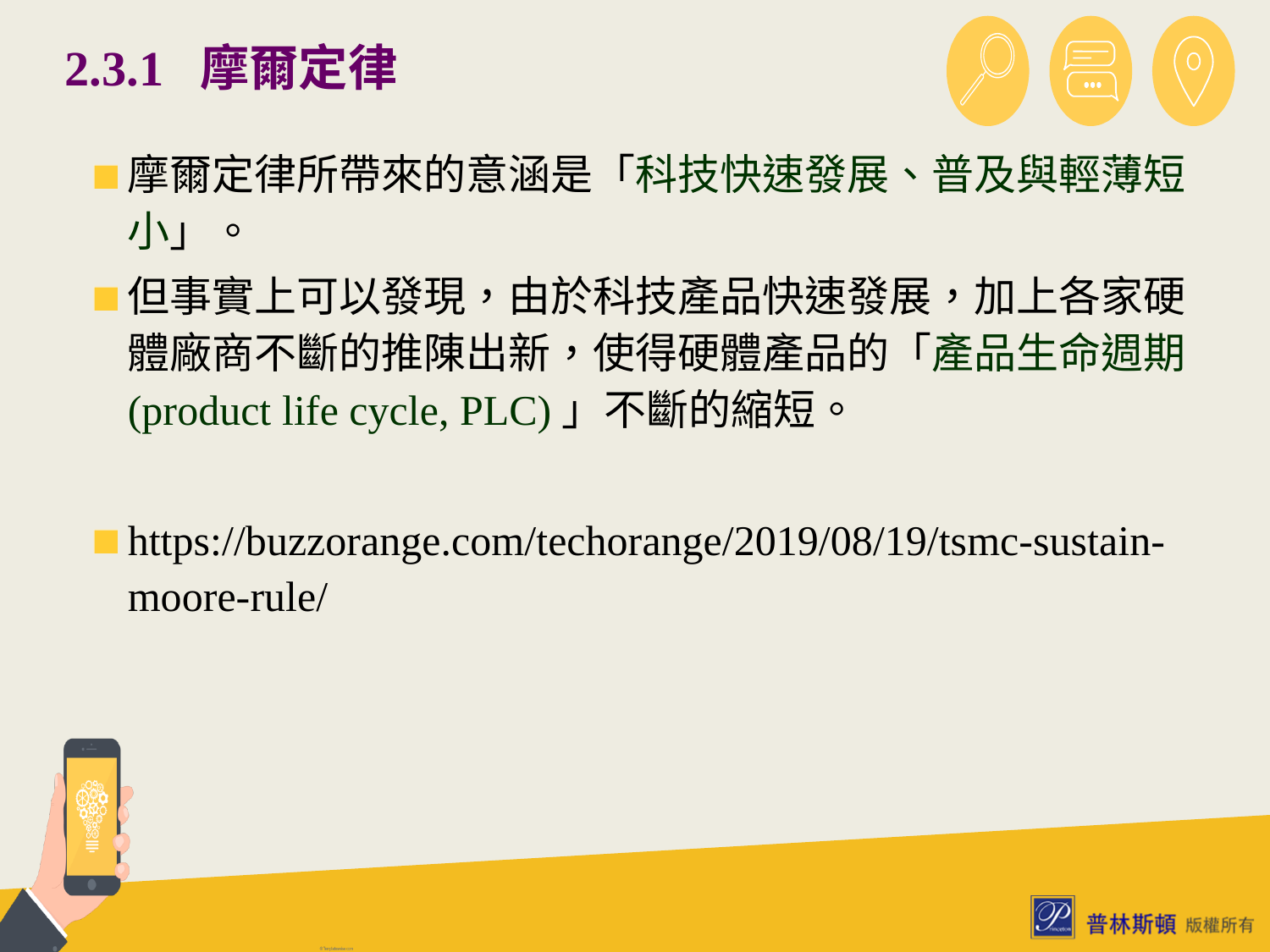

# 2.3.1  摩爾定律
摩爾定律所帶來的意涵是「科技快速發展、普及與輕薄短小」。
但事實上可以發現，由於科技產品快速發展，加上各家硬體廠商不斷的推陳出新，使得硬體產品的「產品生命週期 (product life cycle, PLC)」不斷的縮短。

https://buzzorange.com/techorange/2019/08/19/tsmc-sustain-moore-rule/